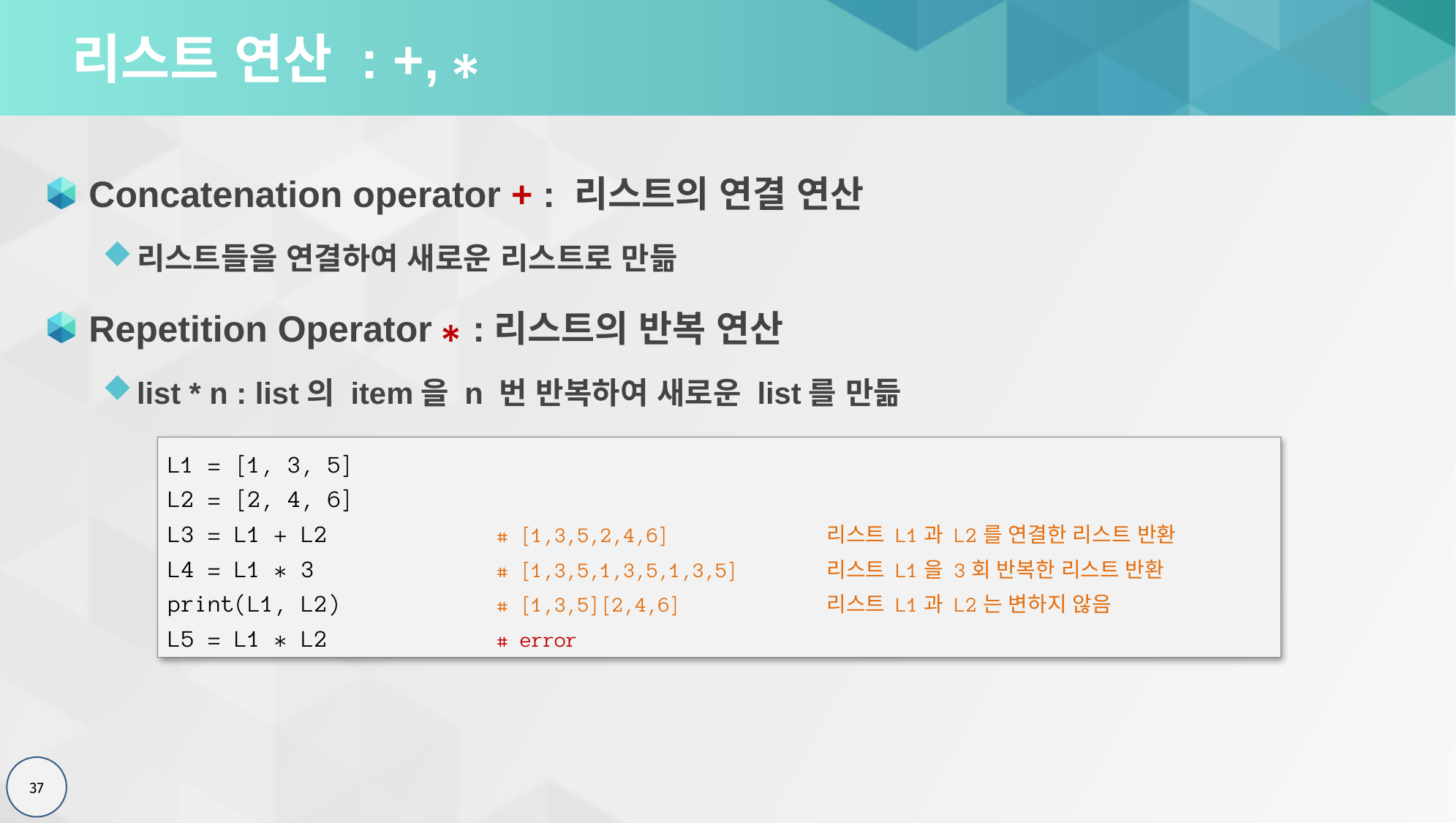

# 리스트 연산 : +, *
Concatenation operator + : 리스트의 연결 연산
리스트들을 연결하여 새로운 리스트로 만듦
Repetition Operator * :리스트의 반복 연산
list * n : list의 item을 n 번 반복하여 새로운 list를 만듦

L1 = [1, 3, 5]
L2 = [2, 4, 6]
L3 = L1 + L2		# [1,3,5,2,4,6]		리스트 L1과 L2를 연결한 리스트 반환
L4 = L1 * 3		# [1,3,5,1,3,5,1,3,5] 	리스트 L1을 3회 반복한 리스트 반환
print(L1, L2)		# [1,3,5][2,4,6]		리스트 L1과 L2는 변하지 않음
L5 = L1 * L2		# error